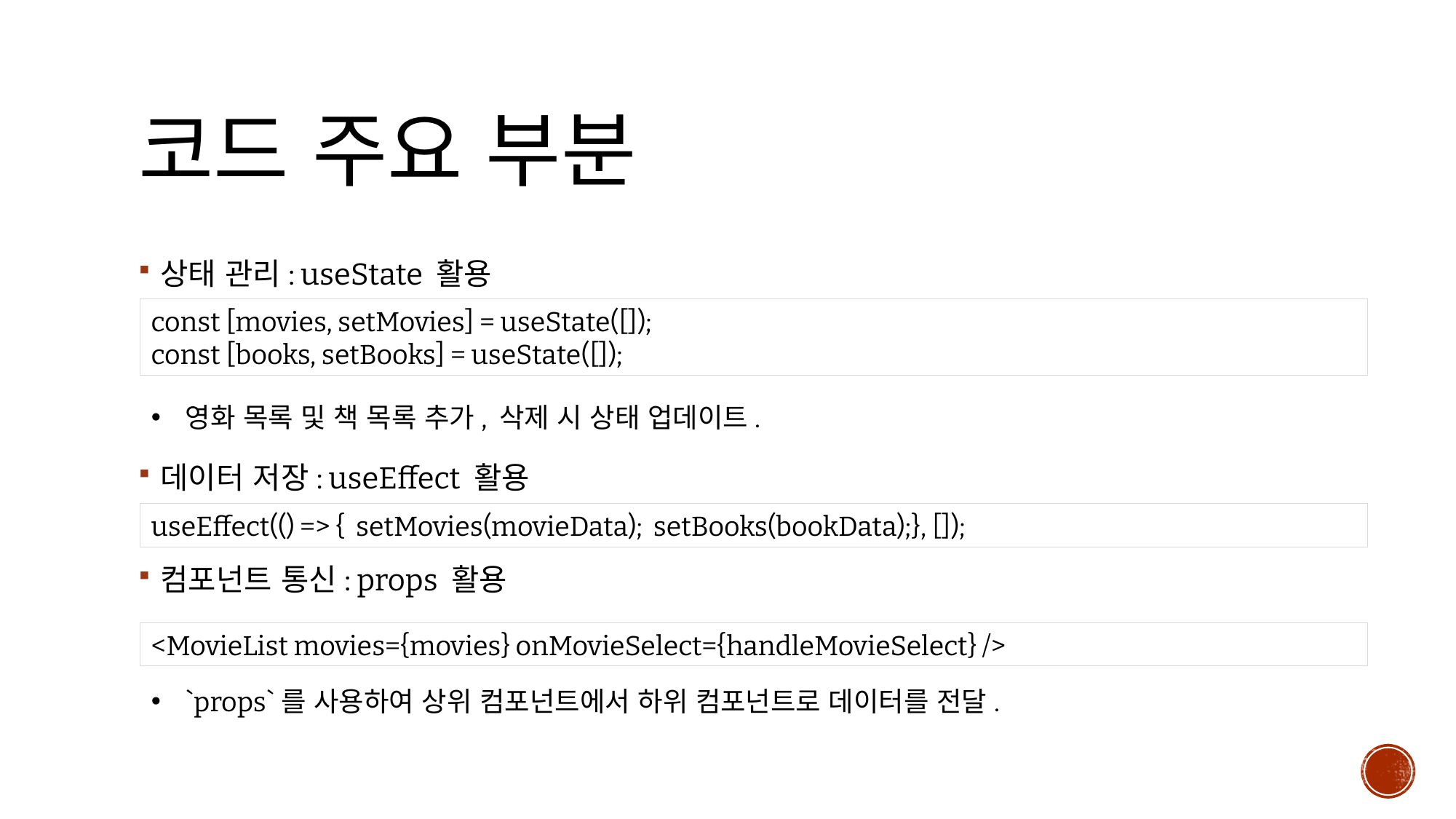

# 코드 주요 부분
상태 관리: useState 활용

데이터 저장: useEffect 활용

컴포넌트 통신: props 활용

const [movies, setMovies] = useState([]);
const [books, setBooks] = useState([]);
영화 목록 및 책 목록 추가, 삭제 시 상태 업데이트.
useEffect(() => {  setMovies(movieData);  setBooks(bookData);}, []);
<MovieList movies={movies} onMovieSelect={handleMovieSelect} />
`props`를 사용하여 상위 컴포넌트에서 하위 컴포넌트로 데이터를 전달.